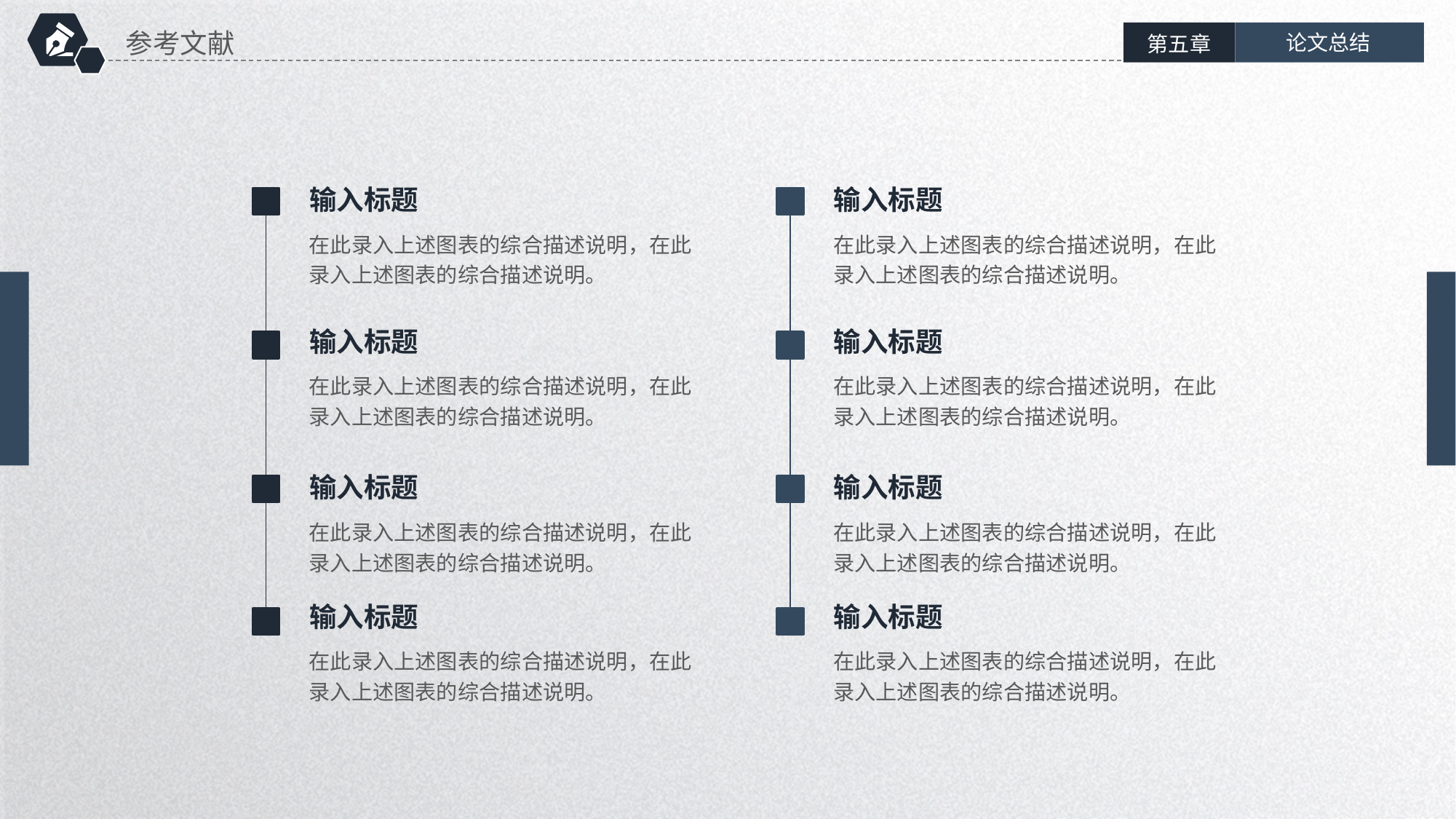

参考文献
论文总结
第五章

输入标题
输入标题

在此录入上述图表的综合描述说明，在此录入上述图表的综合描述说明。
在此录入上述图表的综合描述说明，在此录入上述图表的综合描述说明。

输入标题
输入标题

在此录入上述图表的综合描述说明，在此录入上述图表的综合描述说明。
在此录入上述图表的综合描述说明，在此录入上述图表的综合描述说明。
输入标题
输入标题

在此录入上述图表的综合描述说明，在此录入上述图表的综合描述说明。
在此录入上述图表的综合描述说明，在此录入上述图表的综合描述说明。
输入标题
输入标题

在此录入上述图表的综合描述说明，在此录入上述图表的综合描述说明。
在此录入上述图表的综合描述说明，在此录入上述图表的综合描述说明。
延时符